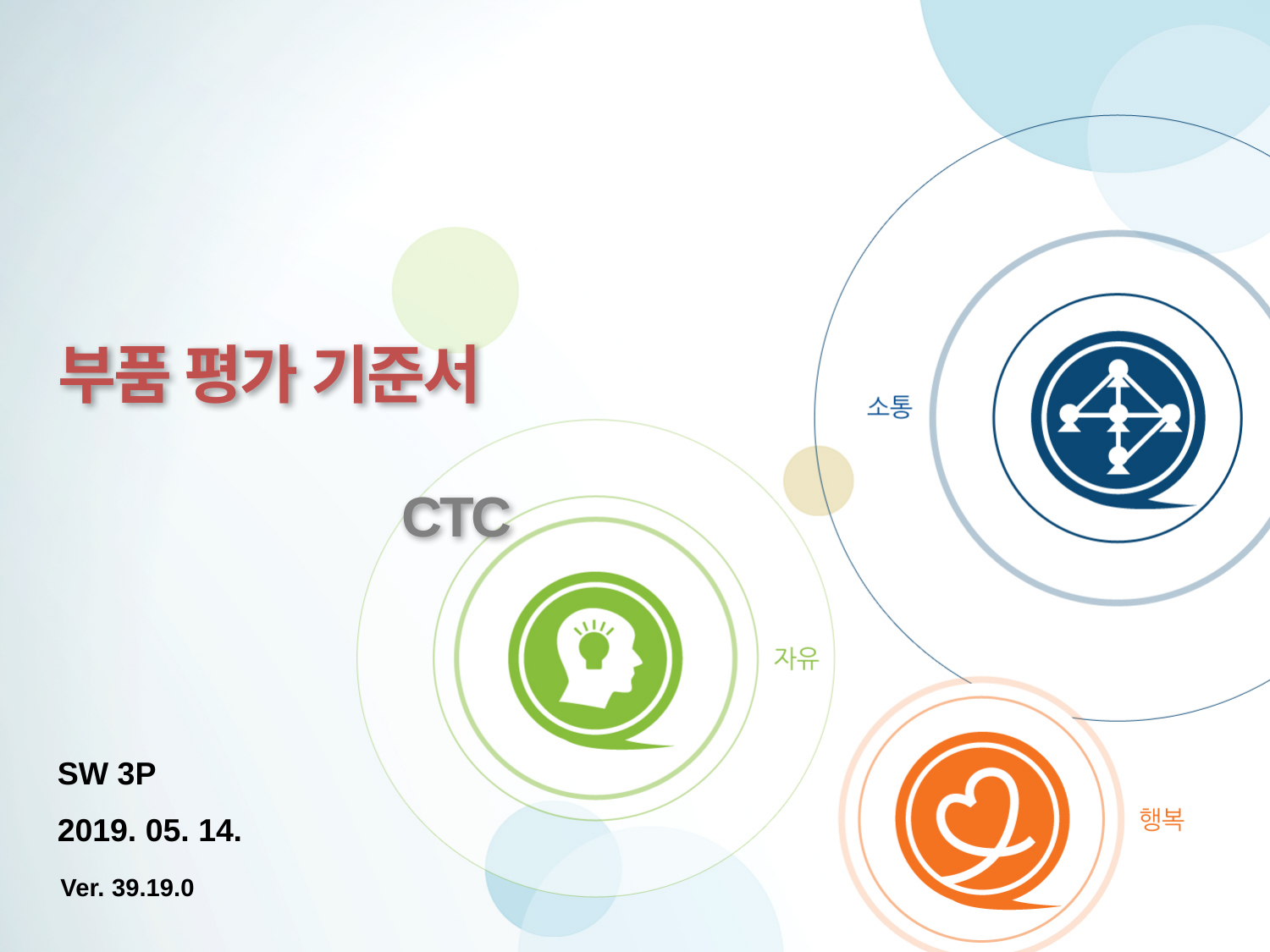

부품 평가 기준서
CTC
SW 3P
2019. 05. 14.
Ver. 39.19.0